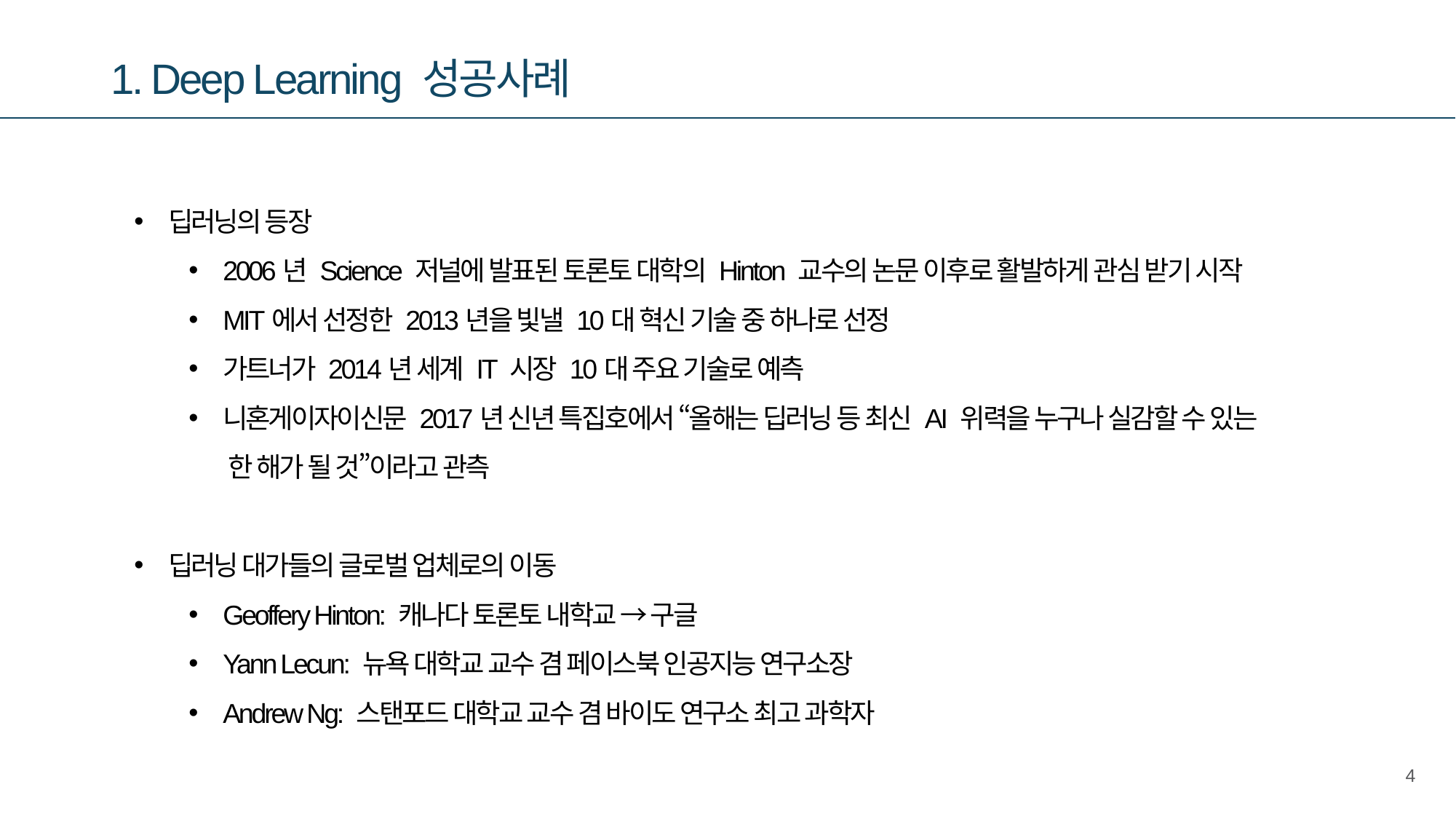

1. Deep Learning 성공사례
딥러닝의 등장
2006년 Science 저널에 발표된 토론토 대학의 Hinton 교수의 논문 이후로 활발하게 관심 받기 시작
MIT에서 선정한 2013년을 빛낼 10대 혁신 기술 중 하나로 선정
가트너가 2014년 세계 IT 시장 10대 주요 기술로 예측
니혼게이자이신문 2017년 신년 특집호에서 “올해는 딥러닝 등 최신 AI 위력을 누구나 실감할 수 있는
 한 해가 될 것”이라고 관측

딥러닝 대가들의 글로벌 업체로의 이동
Geoffery Hinton: 캐나다 토론토 내학교 → 구글
Yann Lecun: 뉴욕 대학교 교수 겸 페이스북 인공지능 연구소장
Andrew Ng: 스탠포드 대학교 교수 겸 바이도 연구소 최고 과학자